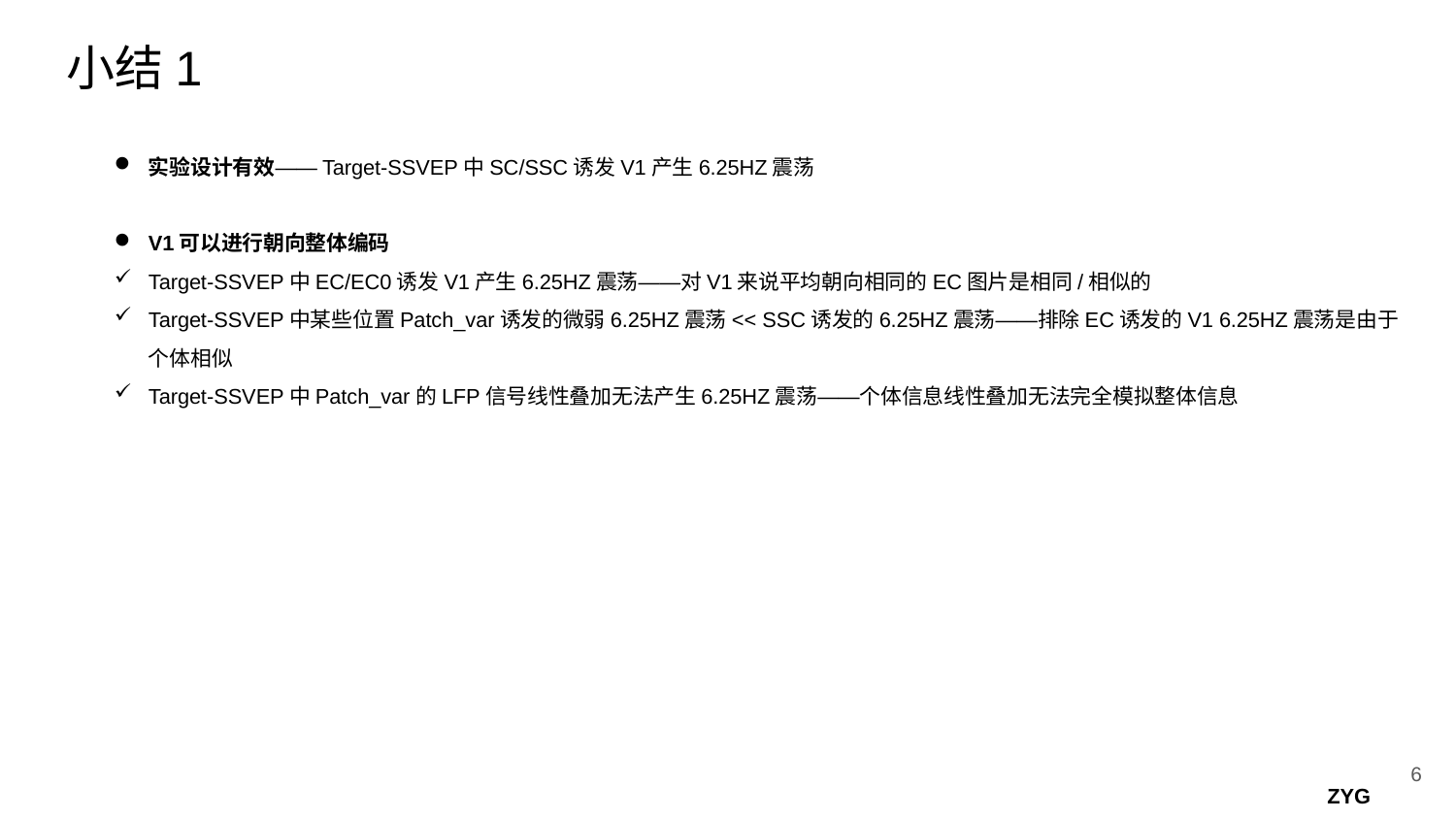

小结1
实验设计有效——Target-SSVEP中SC/SSC诱发V1产生6.25HZ震荡

V1可以进行朝向整体编码
Target-SSVEP中EC/EC0诱发V1产生6.25HZ震荡——对V1来说平均朝向相同的EC图片是相同/相似的
Target-SSVEP中某些位置Patch_var诱发的微弱6.25HZ震荡<< SSC诱发的6.25HZ震荡——排除EC诱发的V1 6.25HZ震荡是由于个体相似
Target-SSVEP中Patch_var的LFP信号线性叠加无法产生6.25HZ震荡——个体信息线性叠加无法完全模拟整体信息

6
ZYG